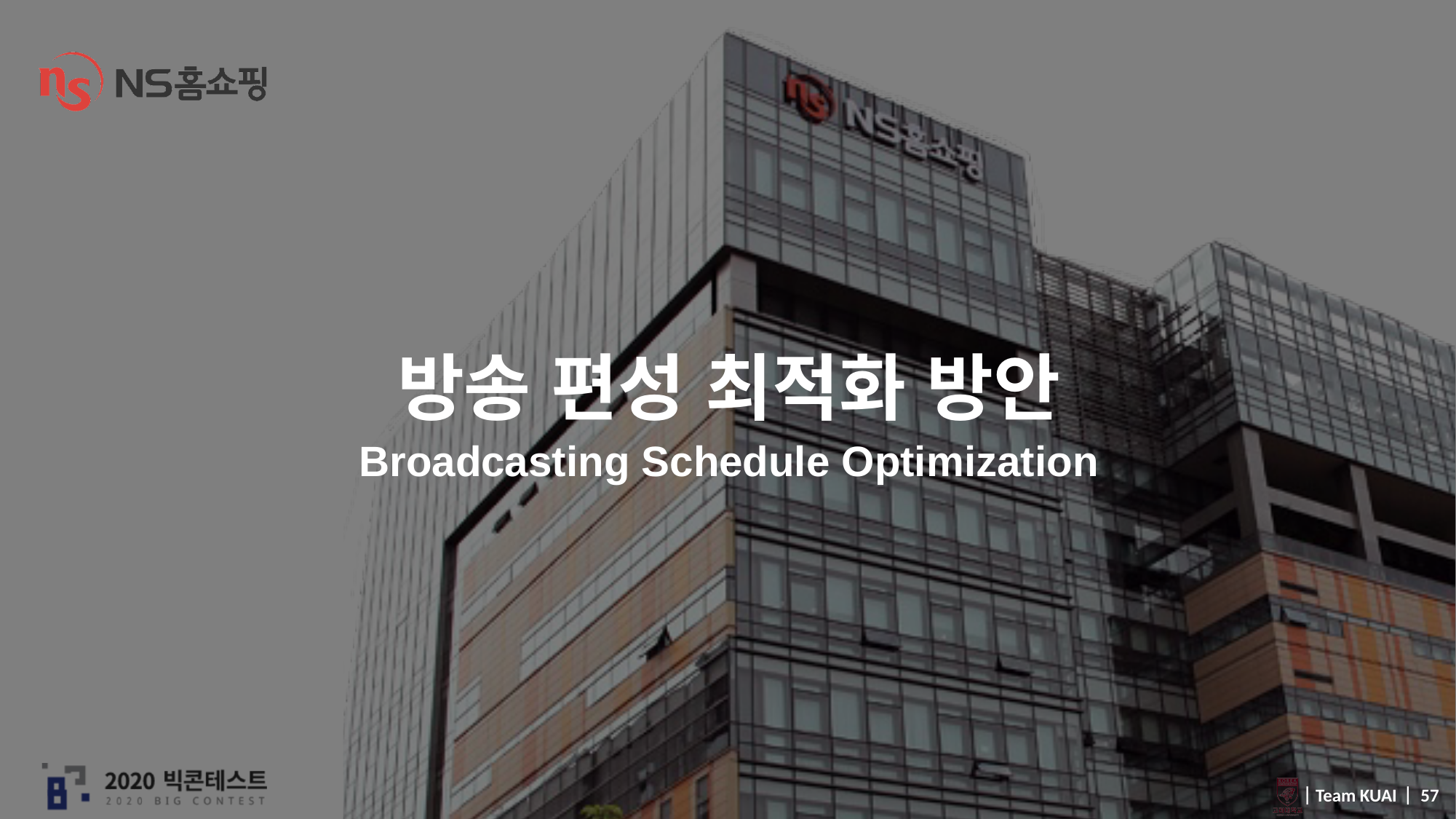

# 방송 편성 최적화 방안 Broadcasting Schedule Optimization
 ⎸Team KUAI  ⎸ 57